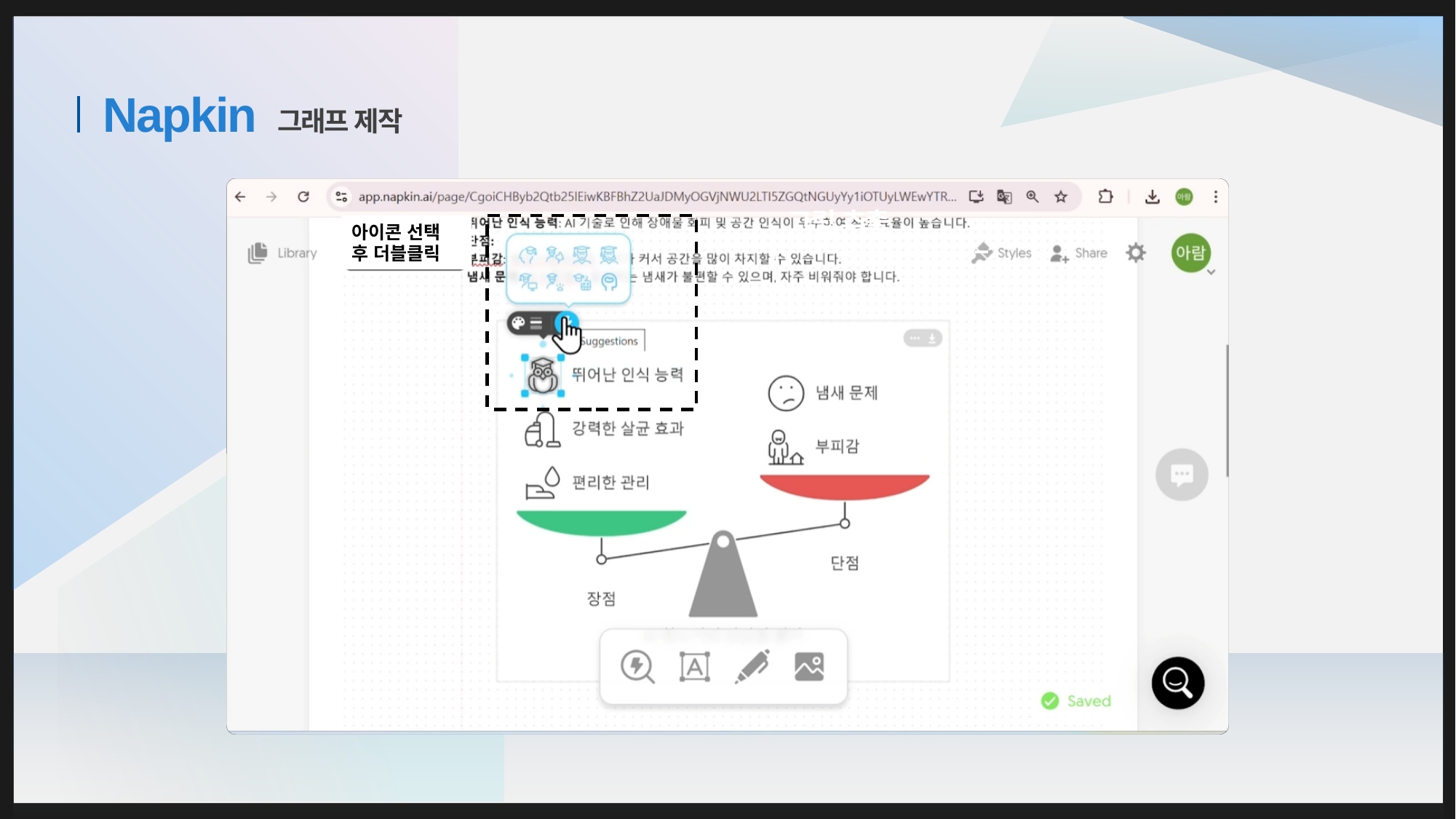

그래프 제작
# Napkin
그림 추출

아이콘 선택 후 더블클릭